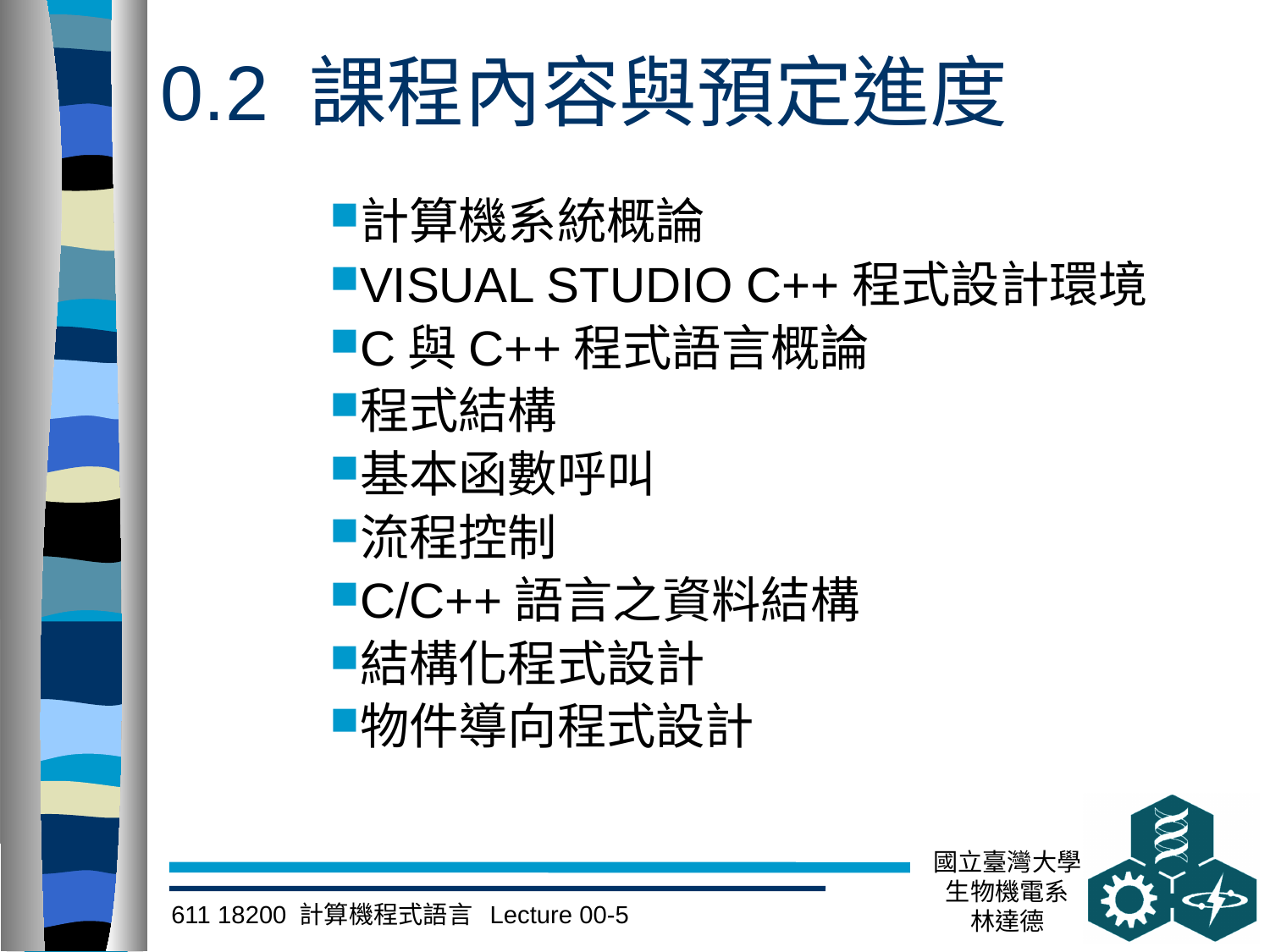

# 0.2 課程內容與預定進度
計算機系統概論
VISUAL STUDIO C++程式設計環境
C與C++程式語言概論
程式結構
基本函數呼叫
流程控制
C/C++語言之資料結構
結構化程式設計
物件導向程式設計